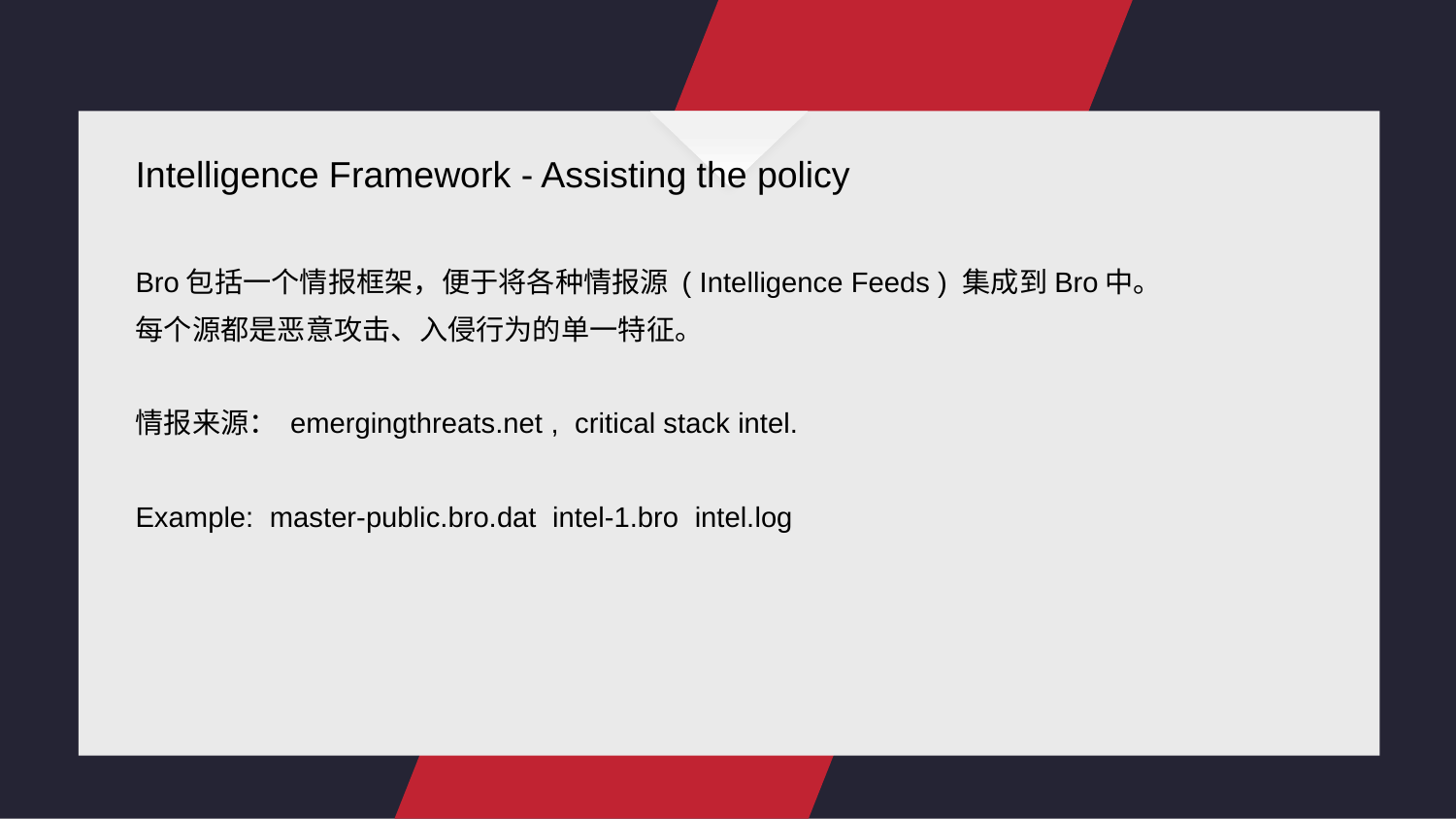

Intelligence Framework - Assisting the policy

Bro包括一个情报框架，便于将各种情报源 ( Intelligence Feeds ) 集成到Bro中。
每个源都是恶意攻击、入侵行为的单一特征。

情报来源： emergingthreats.net ,  critical stack intel.

Example:  master-public.bro.dat  intel-1.bro  intel.log